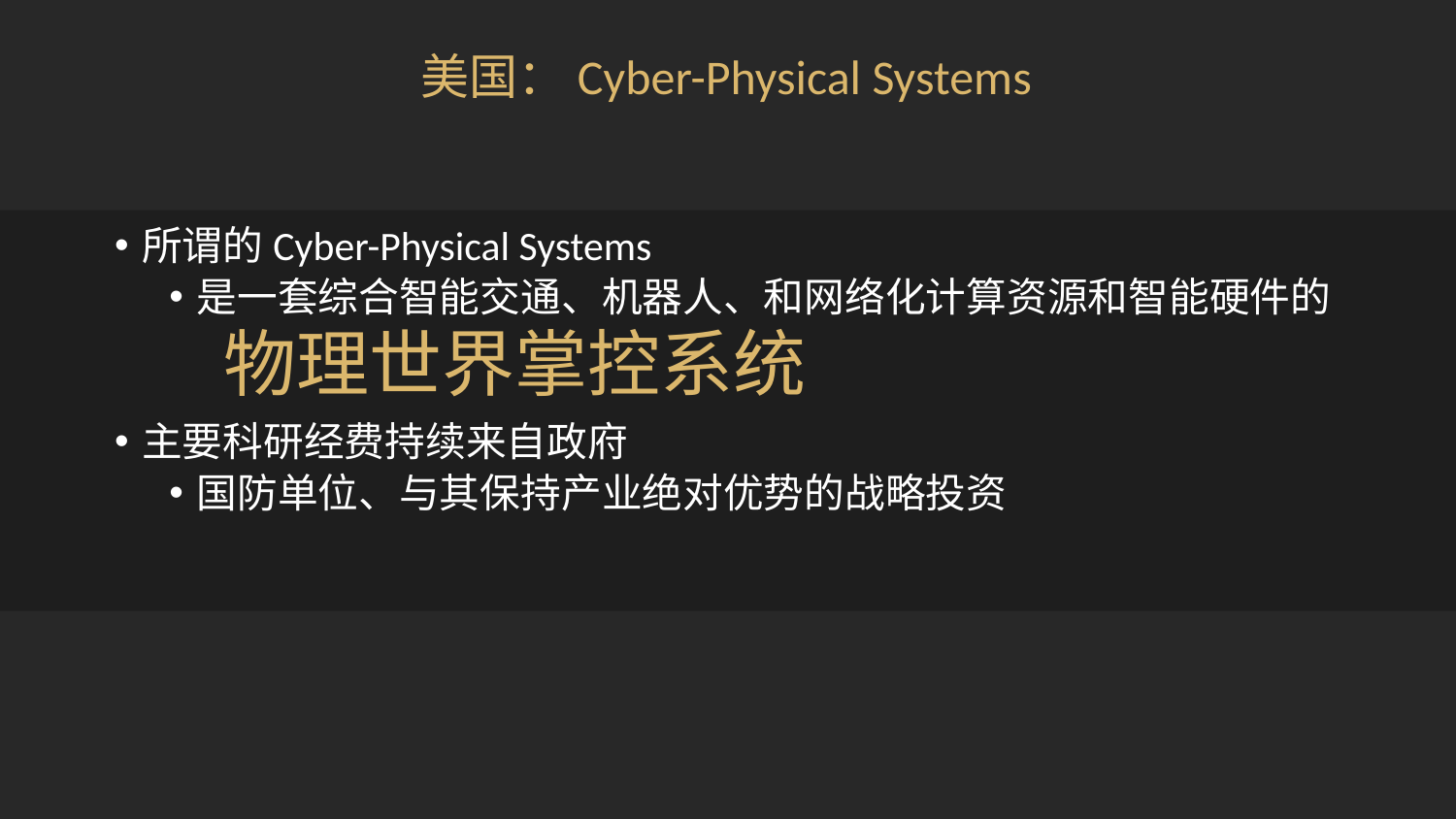

# 美国：Cyber-Physical Systems
所谓的Cyber-Physical Systems
是一套综合智能交通、机器人、和网络化计算资源和智能硬件的
物理世界掌控系统
主要科研经费持续来自政府
国防单位、与其保持产业绝对优势的战略投资